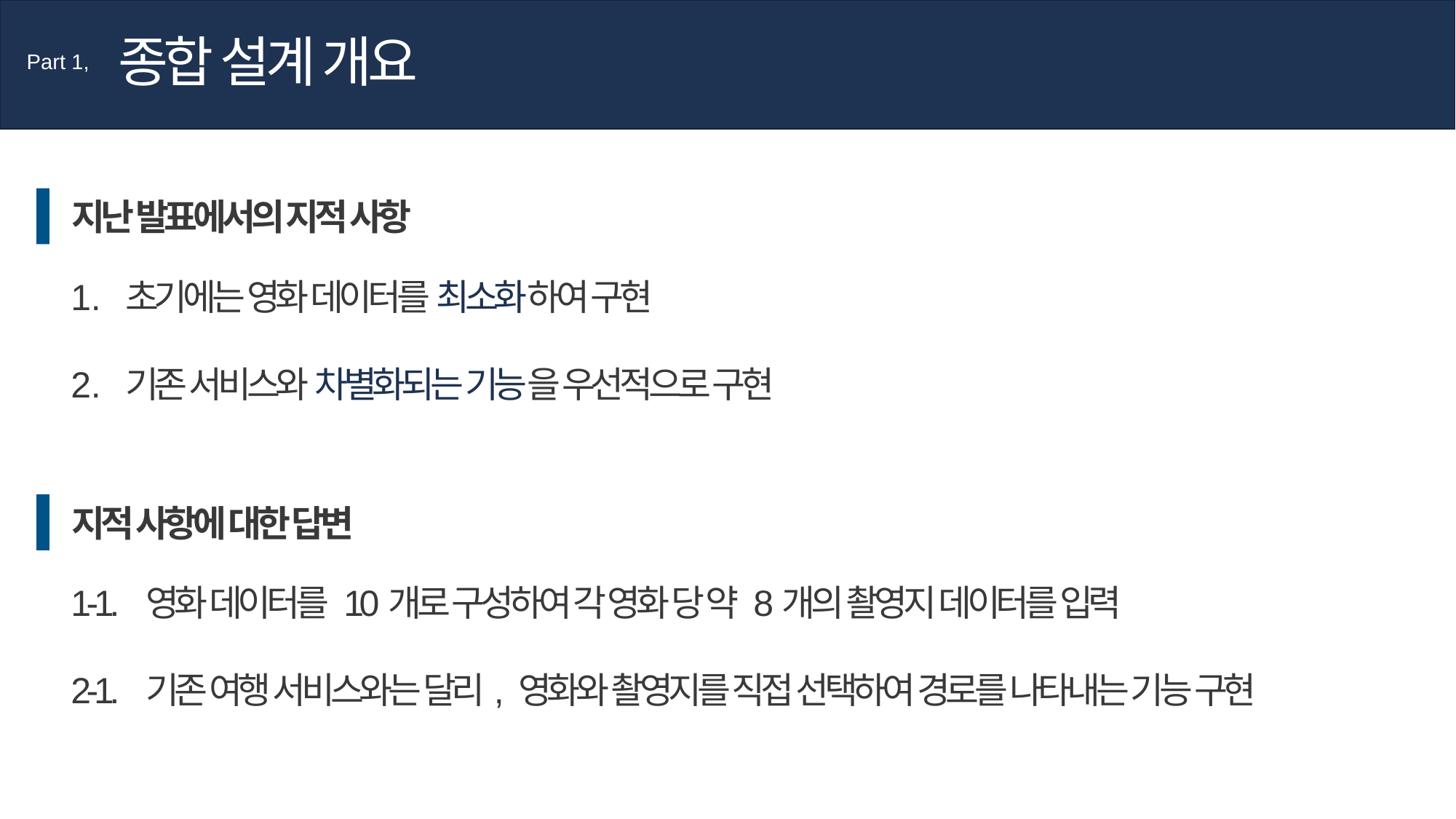

종합 설계 개요

Part 1,

지난 발표에서의 지적 사항
초기에는 영화 데이터를 최소화하여 구현

기존 서비스와 차별화되는 기능을 우선적으로 구현

지적 사항에 대한 답변
1-1.   영화 데이터를 10개로 구성하여 각 영화 당 약 8개의 촬영지 데이터를 입력

2-1.   기존 여행 서비스와는 달리, 영화와 촬영지를 직접 선택하여 경로를 나타내는 기능 구현